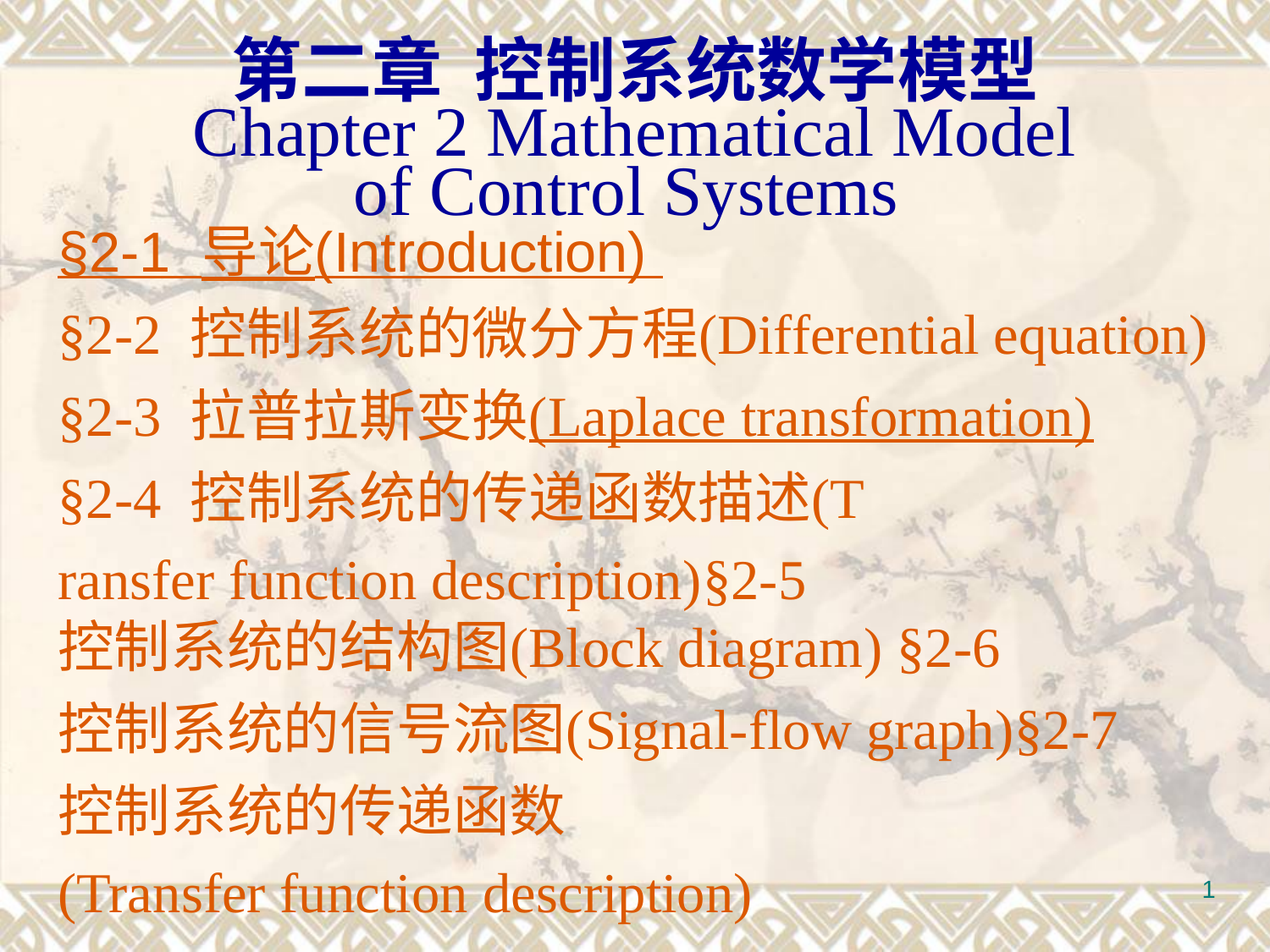

第二章  控制系统数学模型
Chapter 2 Mathematical Model
of Control Systems
§2-1  导论(Introduction)
§2-2  控制系统的微分方程(Differential equation)
§2-3  拉普拉斯变换(Laplace transformation)
§2-4  控制系统的传递函数描述(Transfer function description)
§2-5  控制系统的结构图(Block diagram)
§2-6  控制系统的信号流图(Signal-flow graph)
§2-7  控制系统的传递函数(Transfer function description)
1
1